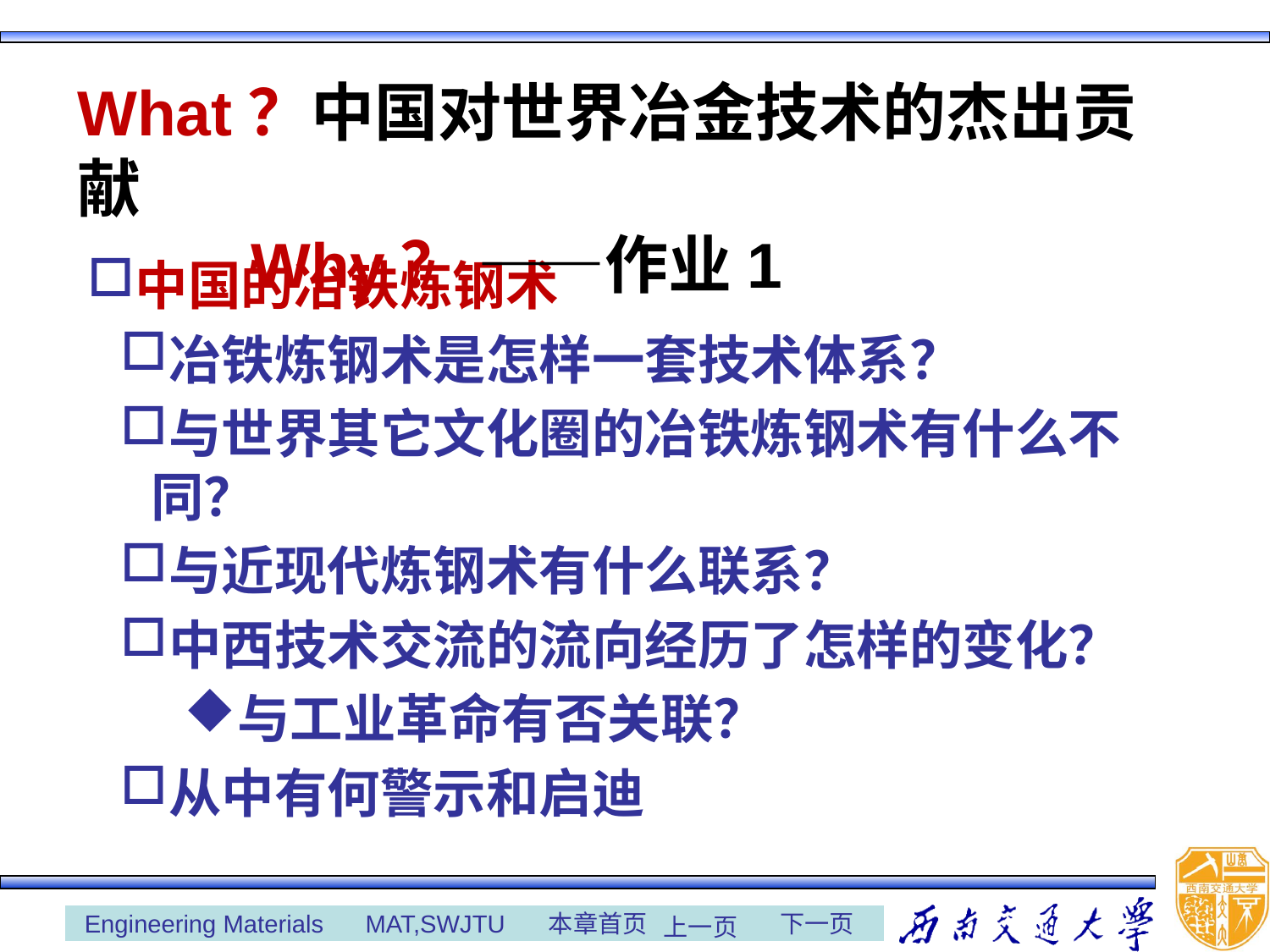

# What？中国对世界冶金技术的杰出贡献 Why？ ——作业1
中国的冶铁炼钢术
冶铁炼钢术是怎样一套技术体系？
与世界其它文化圈的冶铁炼钢术有什么不同？
与近现代炼钢术有什么联系？
中西技术交流的流向经历了怎样的变化？
与工业革命有否关联？
从中有何警示和启迪